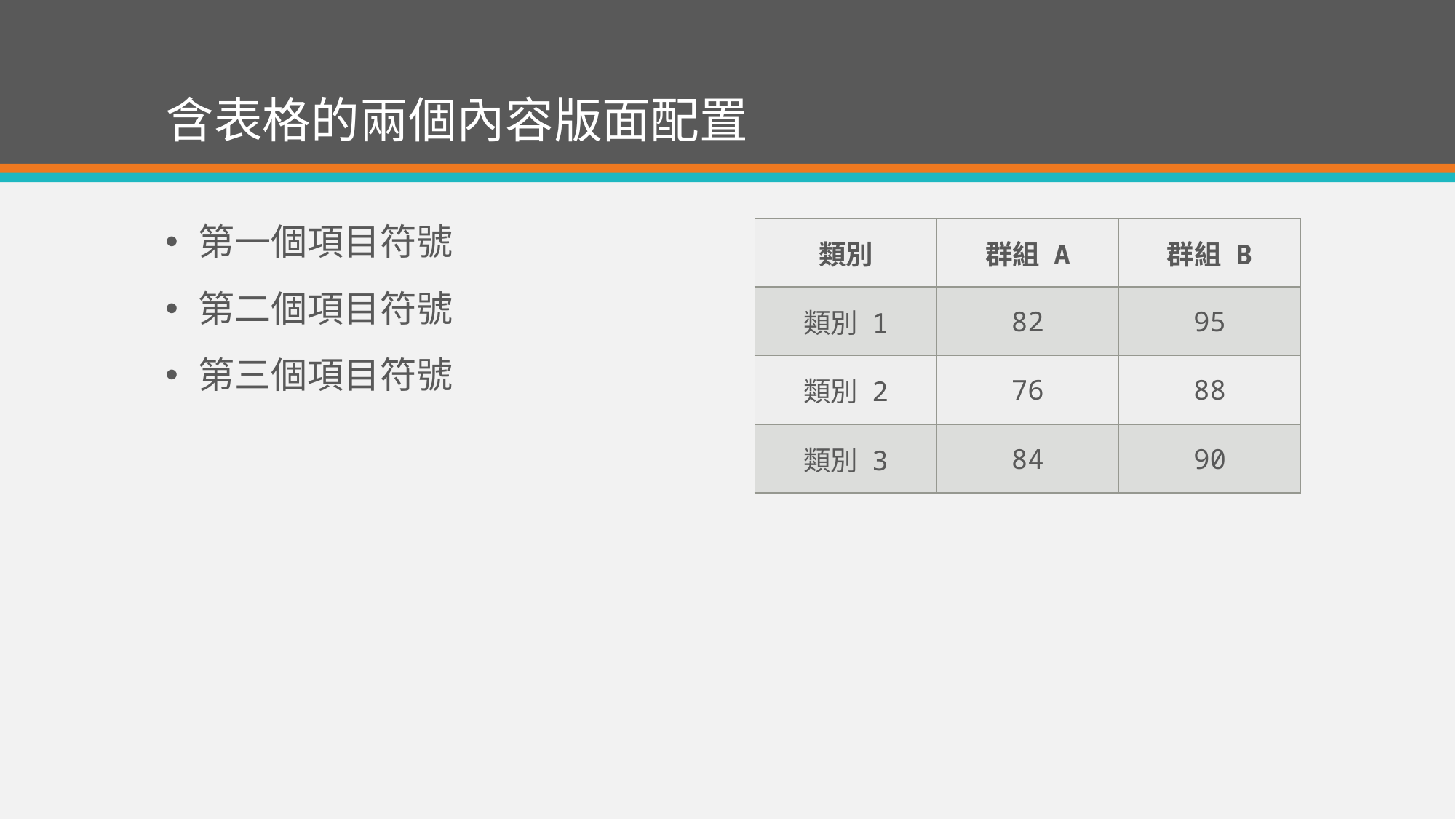

# 含表格的兩個內容版面配置
第一個項目符號
第二個項目符號
第三個項目符號
| 類別 | 群組 A | 群組 B |
| --- | --- | --- |
| 類別 1 | 82 | 95 |
| 類別 2 | 76 | 88 |
| 類別 3 | 84 | 90 |